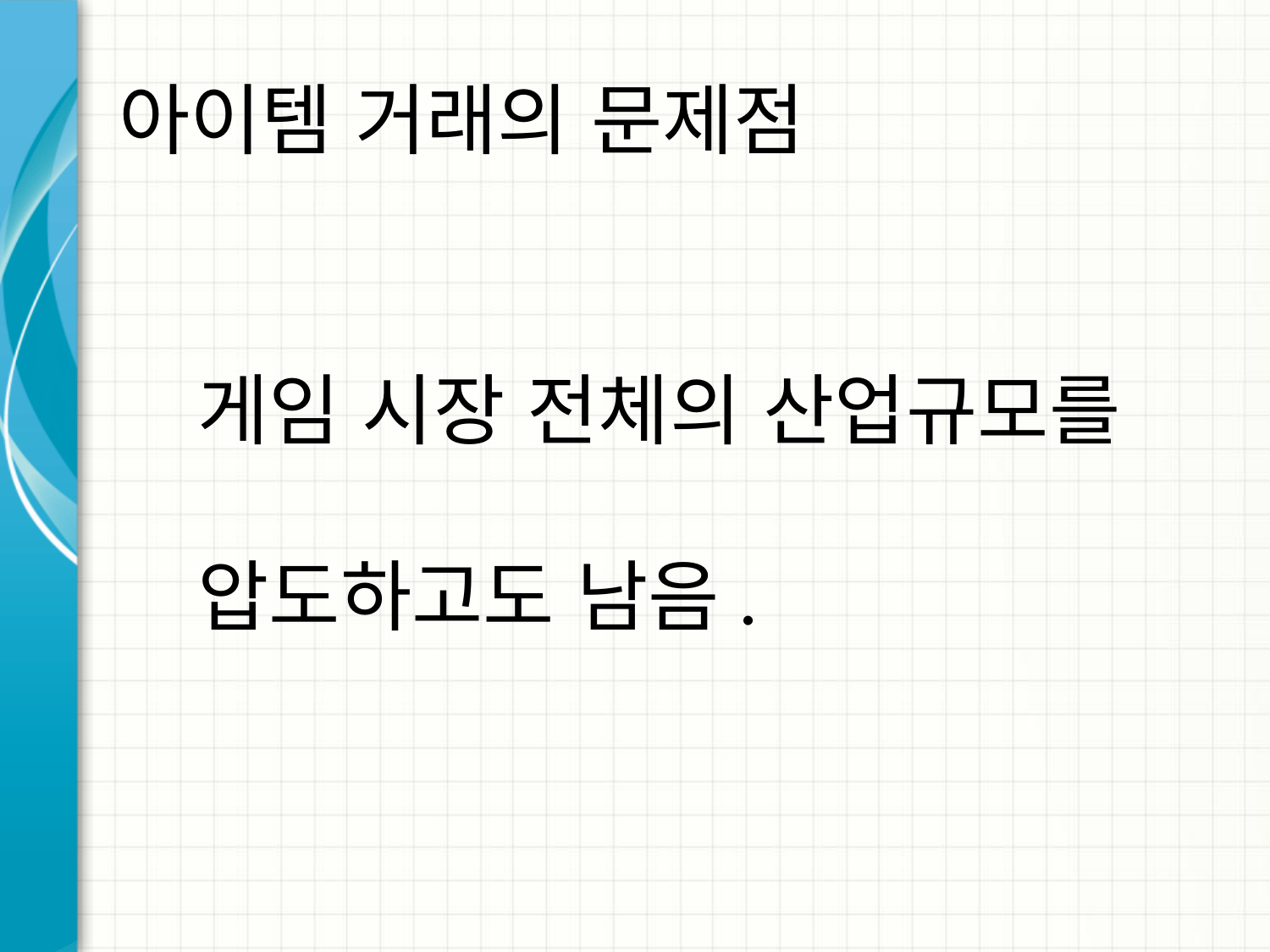

# 아이템 거래의 문제점
게임 시장 전체의 산업규모를

압도하고도 남음.